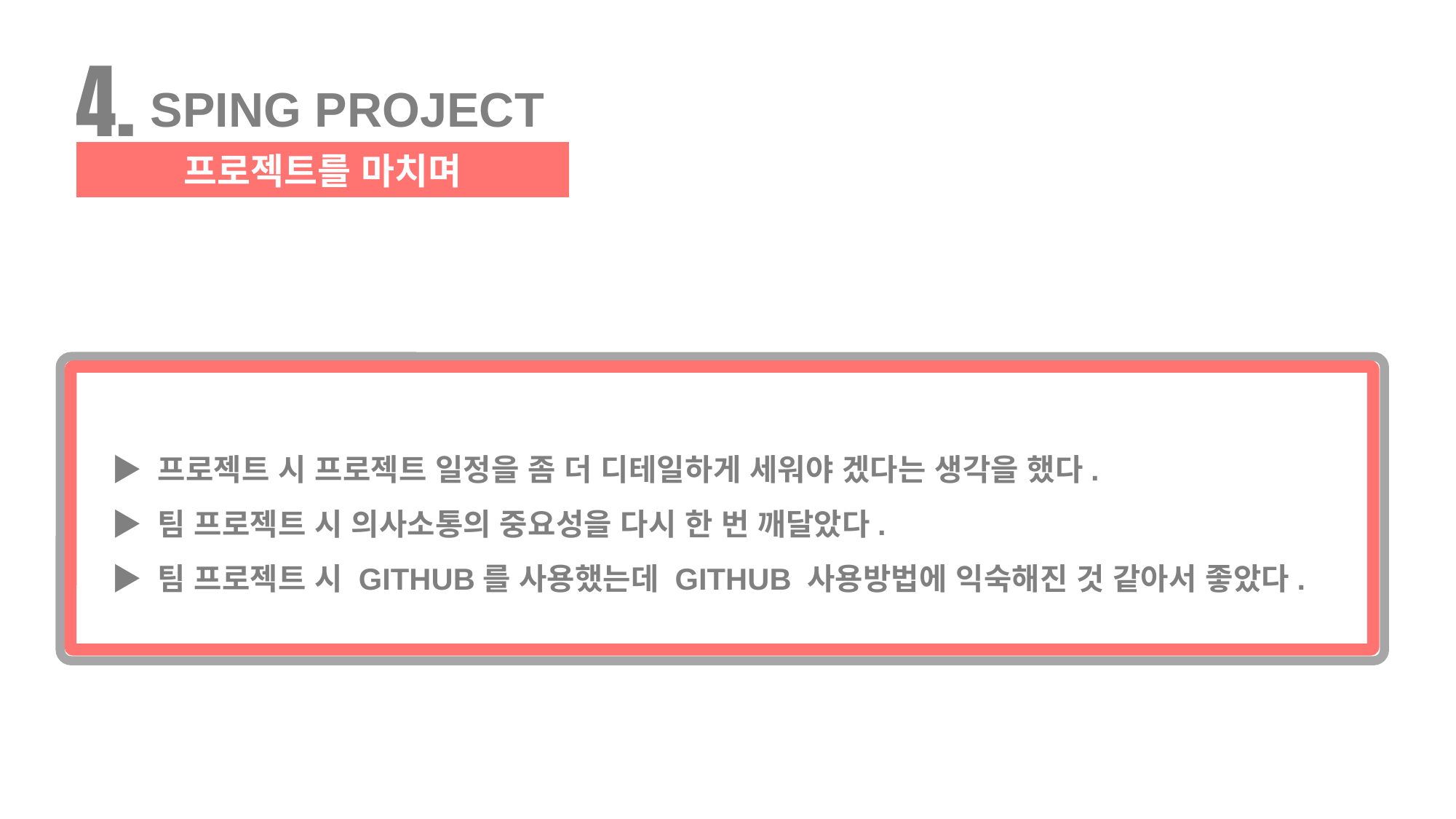

4.
SPING PROJECT 후기
프로젝트를 마치며

▶ 프로젝트 시 프로젝트 일정을 좀 더 디테일하게 세워야 겠다는 생각을 했다.
▶ 팀 프로젝트 시 의사소통의 중요성을 다시 한 번 깨달았다.
▶ 팀 프로젝트 시 GITHUB를 사용했는데 GITHUB 사용방법에 익숙해진 것 같아서 좋았다.